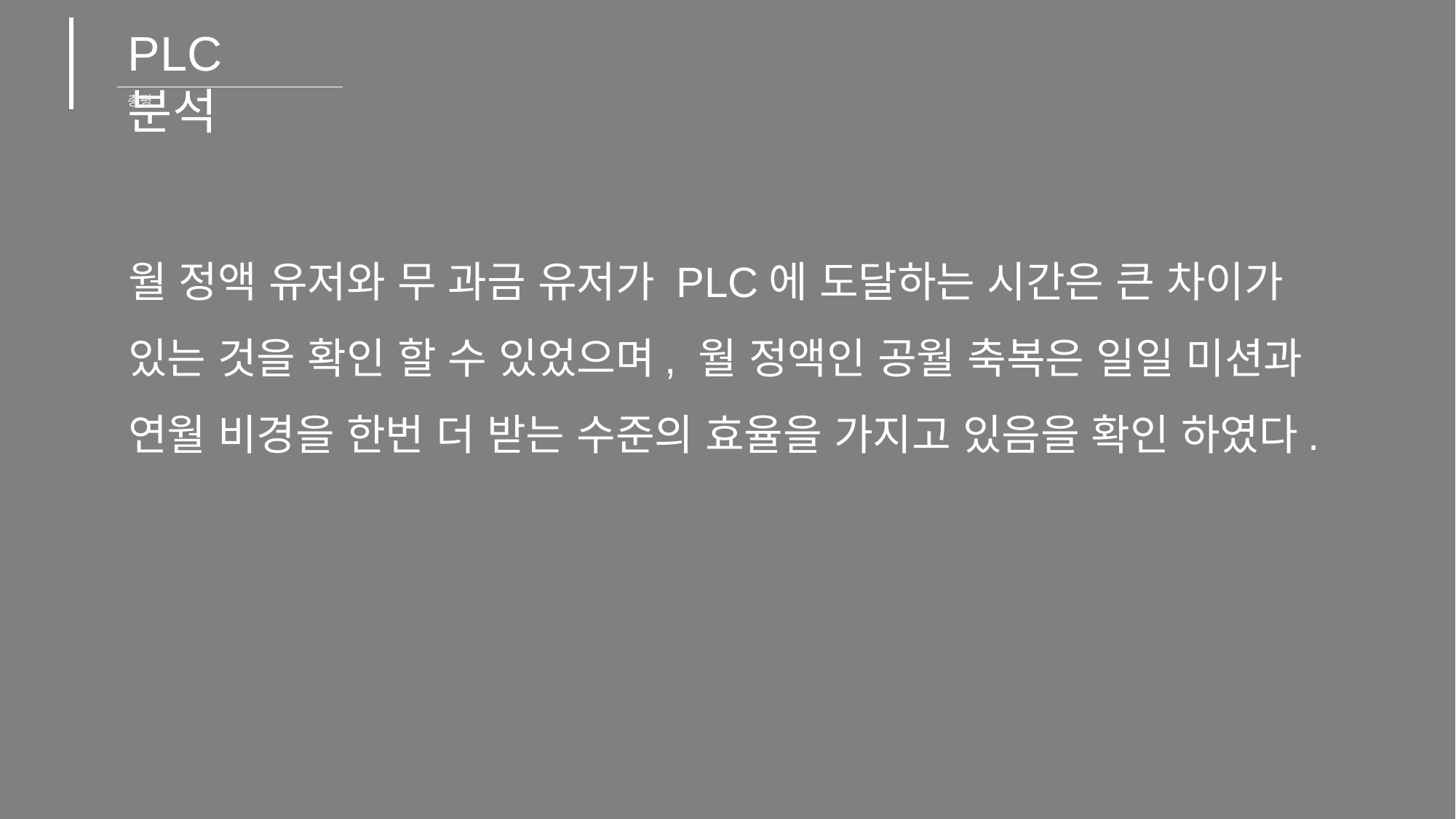

PLC 분석
총평
월 정액 유저와 무 과금 유저가 PLC에 도달하는 시간은 큰 차이가
있는 것을 확인 할 수 있었으며, 월 정액인 공월 축복은 일일 미션과
연월 비경을 한번 더 받는 수준의 효율을 가지고 있음을 확인 하였다.